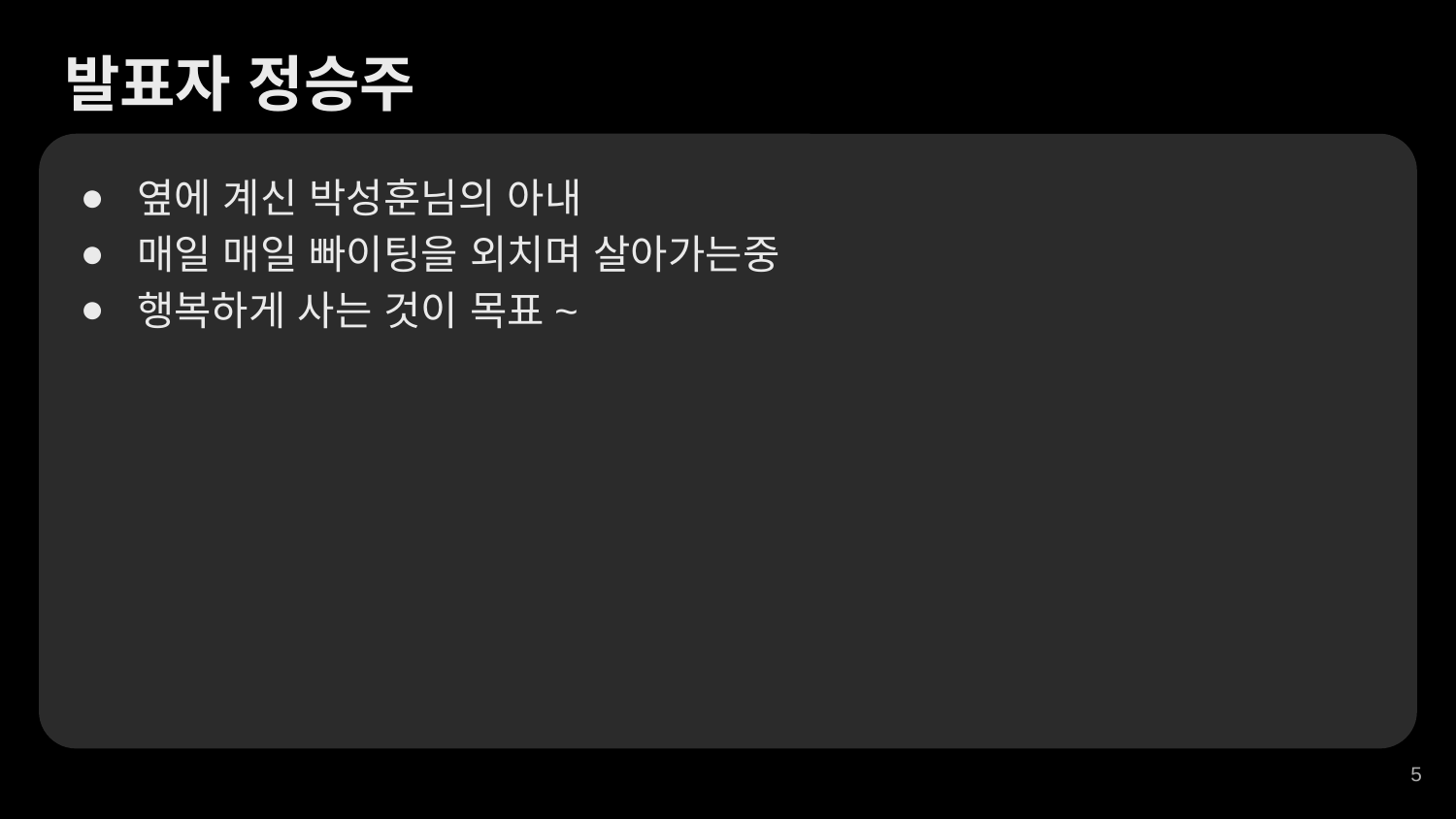

발표자 정승주

옆에 계신 박성훈님의 아내
매일 매일 빠이팅을 외치며 살아가는중
행복하게 사는 것이 목표~

5